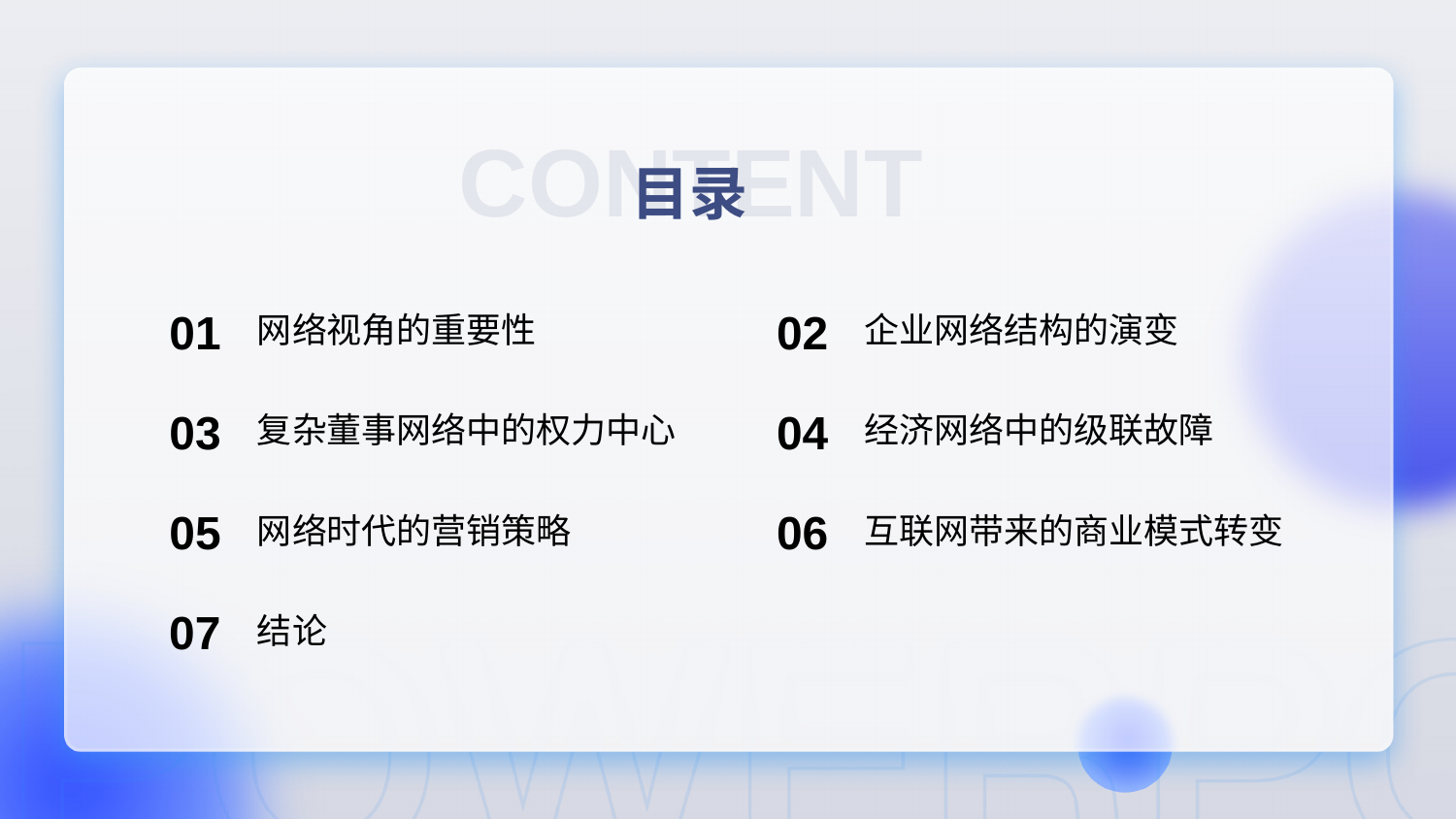

CONTENT
目录
01
02
网络视角的重要性
企业网络结构的演变
03
04
复杂董事网络中的权力中心
经济网络中的级联故障
05
06
网络时代的营销策略
互联网带来的商业模式转变
07
结论